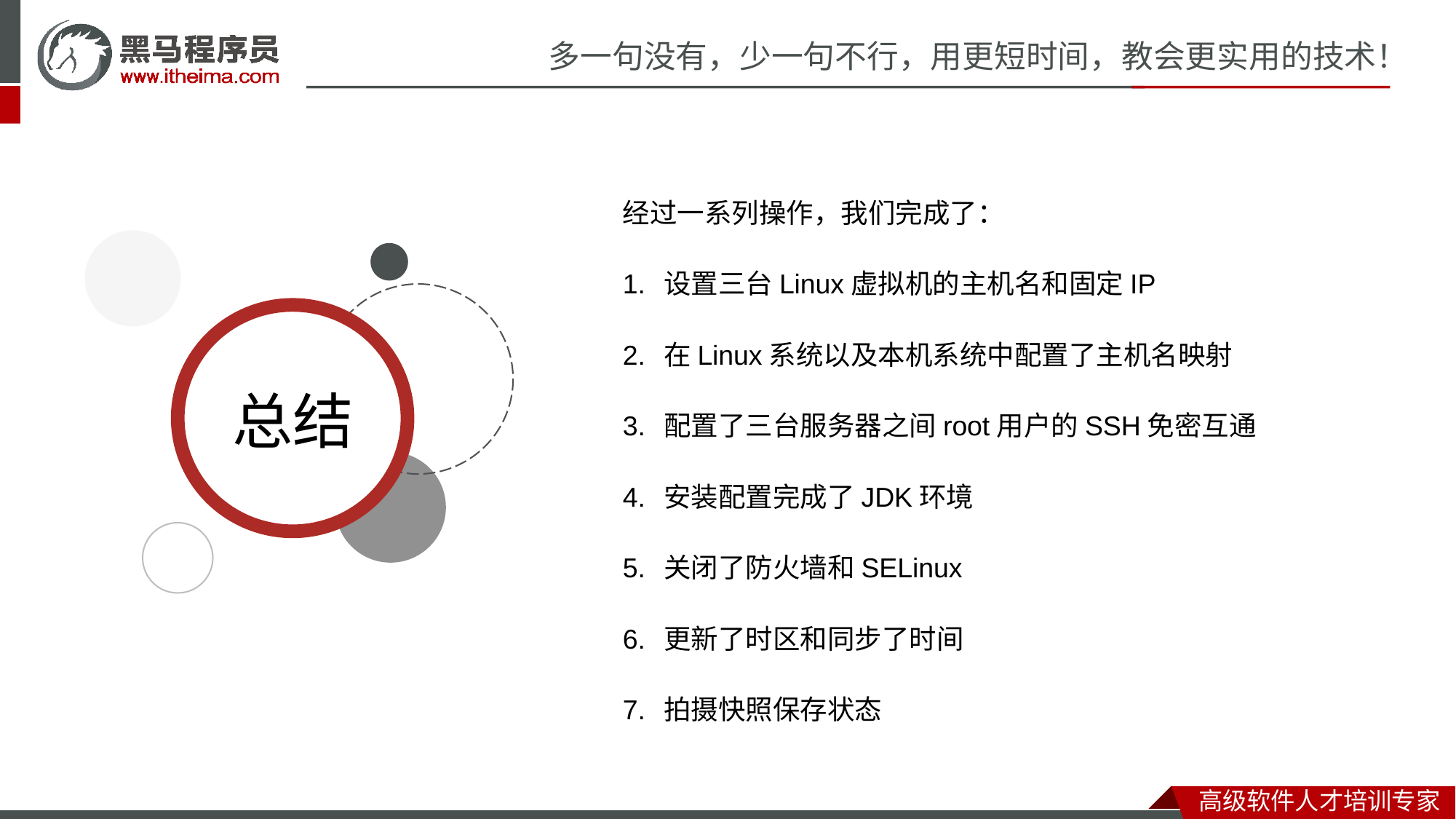

经过一系列操作，我们完成了：
设置三台Linux虚拟机的主机名和固定IP
在Linux系统以及本机系统中配置了主机名映射
配置了三台服务器之间root用户的SSH免密互通
安装配置完成了JDK环境
关闭了防火墙和SELinux
更新了时区和同步了时间
拍摄快照保存状态